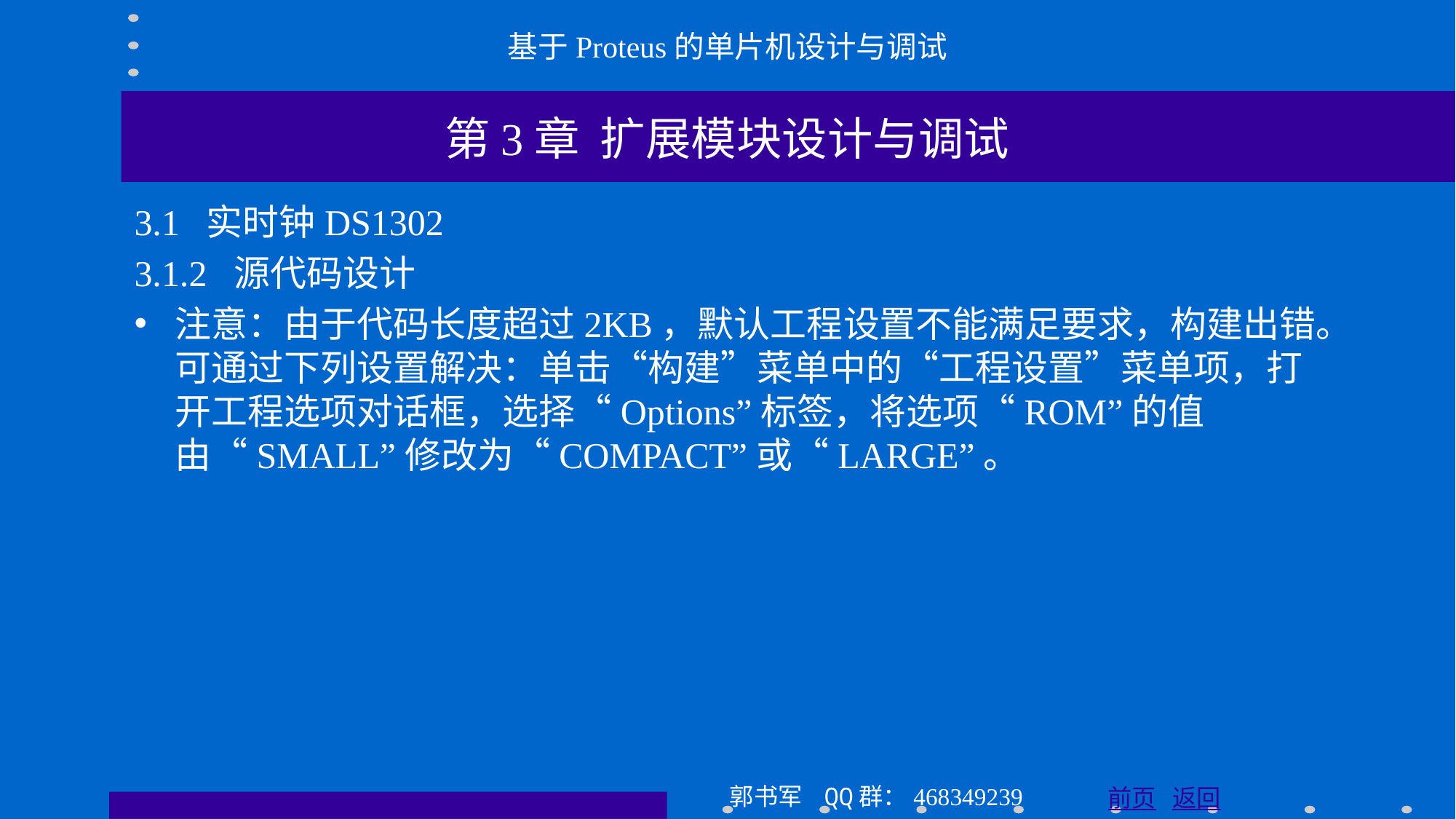

基于Proteus的单片机设计与调试
第3章  扩展模块设计与调试
3.1  实时钟DS1302
3.1.2  源代码设计
注意：由于代码长度超过2KB，默认工程设置不能满足要求，构建出错。可通过下列设置解决：单击“构建”菜单中的“工程设置”菜单项，打开工程选项对话框，选择“Options”标签，将选项“ROM”的值由“SMALL”修改为“COMPACT”或“LARGE”。

郭书军   QQ群：468349239
前页   返回